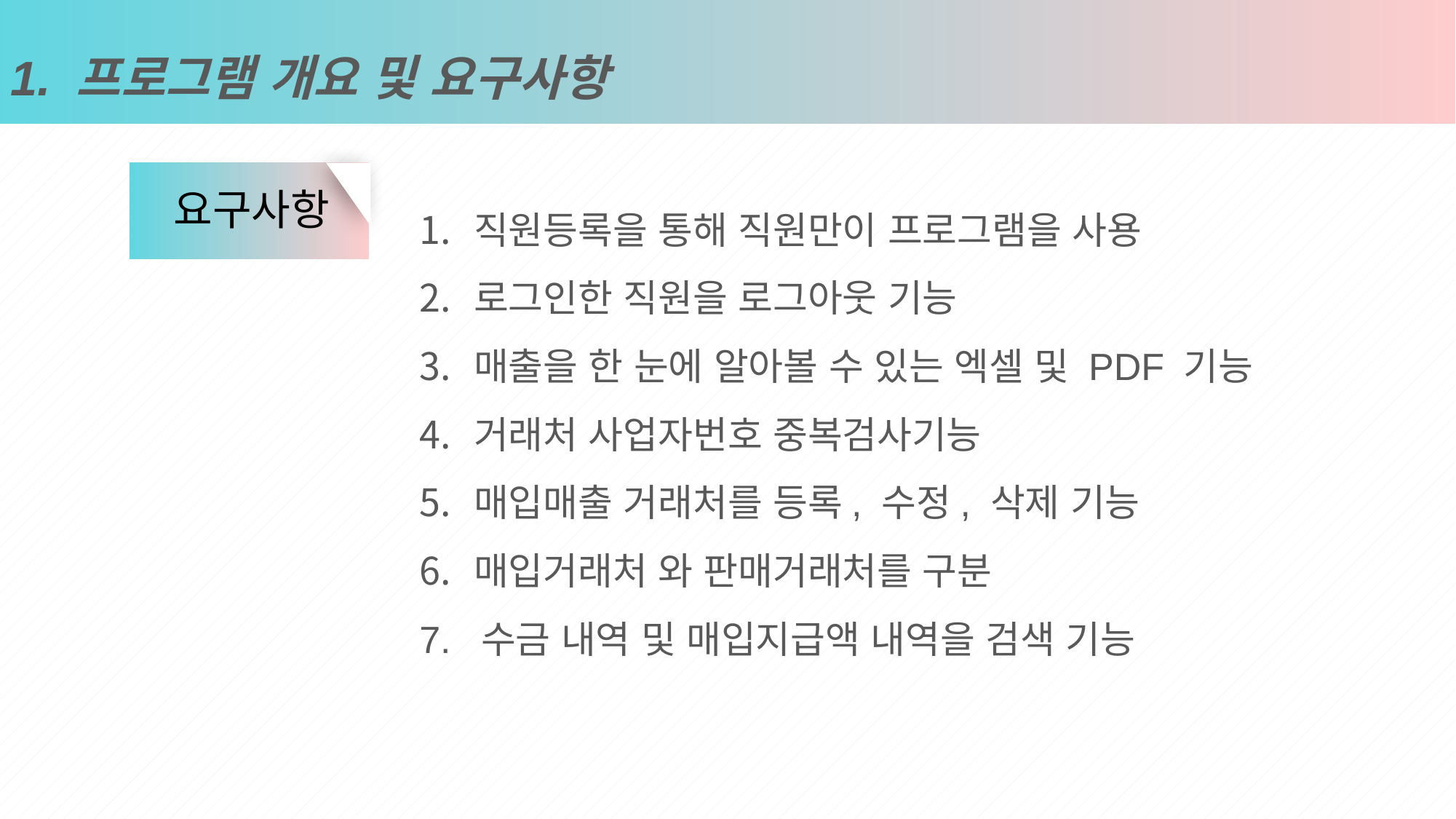

1. 프로그램 개요 및 요구사항

요구사항
직원등록을 통해 직원만이 프로그램을 사용
로그인한 직원을 로그아웃 기능
매출을 한 눈에 알아볼 수 있는 엑셀 및 PDF 기능
거래처 사업자번호 중복검사기능
매입매출 거래처를 등록, 수정, 삭제 기능
매입거래처 와 판매거래처를 구분
7.  수금 내역 및 매입지급액 내역을 검색 기능